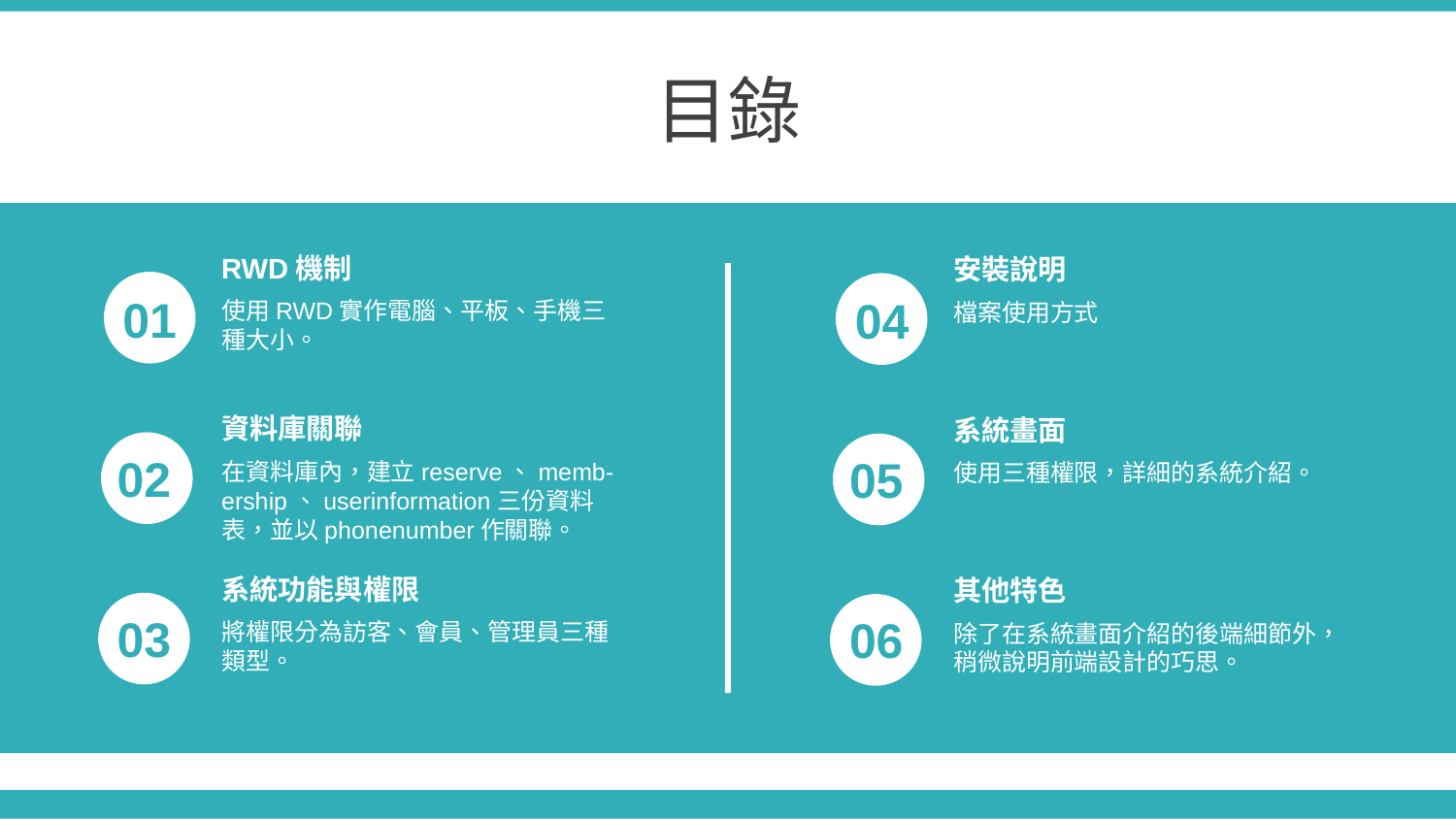

目錄

RWD機制
使用RWD實作電腦、平板、手機三種大小。
安裝說明
檔案使用方式

01
04
資料庫關聯
在資料庫內，建立reserve、memb-ership、userinformation三份資料表，並以phonenumber作關聯。
系統畫面
使用三種權限，詳細的系統介紹。

02
05
系統功能與權限
將權限分為訪客、會員、管理員三種類型。
其他特色
除了在系統畫面介紹的後端細節外，稍微說明前端設計的巧思。

03
06